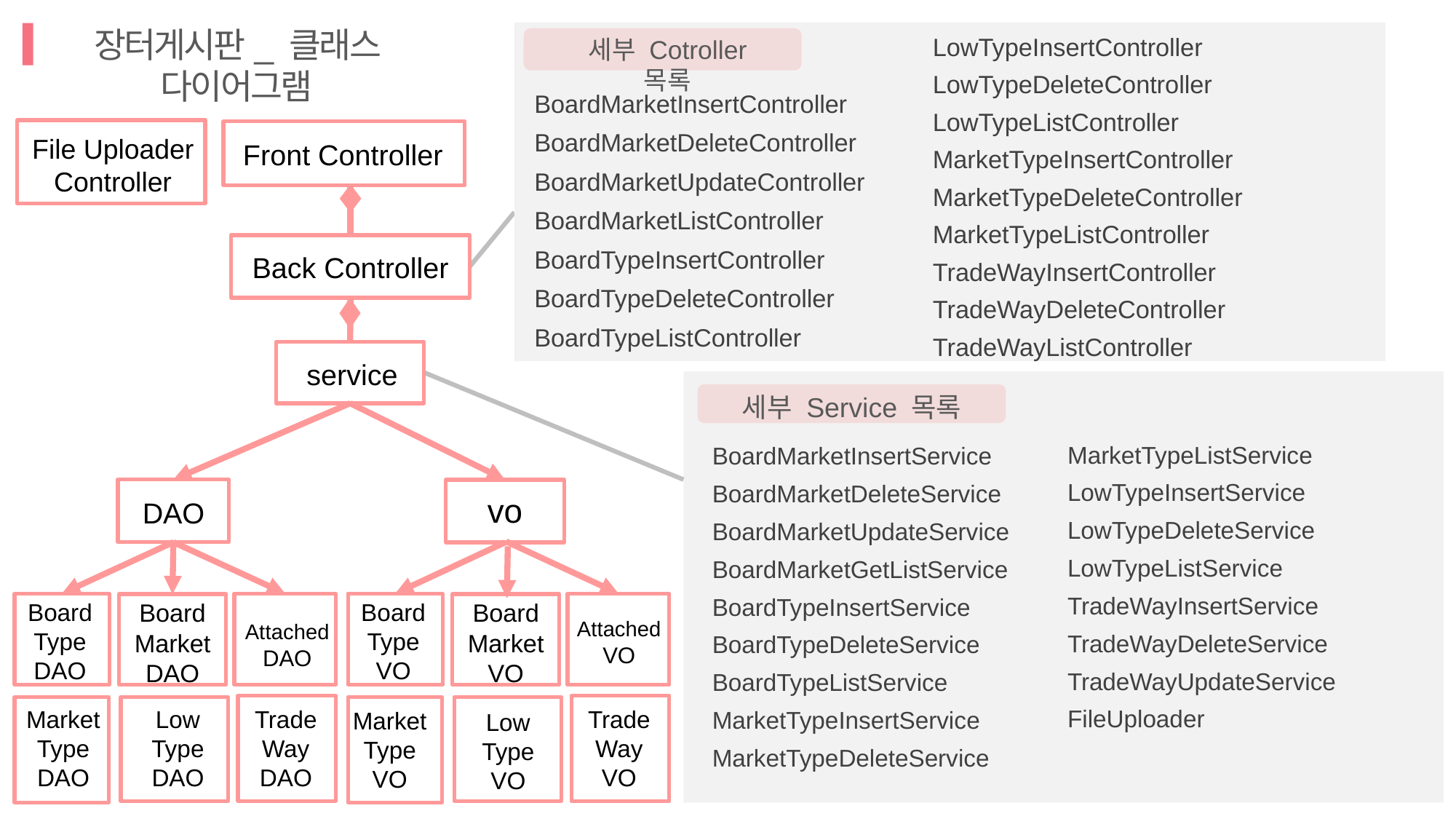

장터게시판_ 클래스 다이어그램
LowTypeInsertController
LowTypeDeleteController
LowTypeListController
MarketTypeInsertController
MarketTypeDeleteController
MarketTypeListController
TradeWayInsertController
TradeWayDeleteController
TradeWayListController

세부 Cotroller 목록
BoardMarketInsertController
BoardMarketDeleteController
BoardMarketUpdateController
BoardMarketListController
BoardTypeInsertController
BoardTypeDeleteController
BoardTypeListController

File Uploader
Controller

Front Controller

Back Controller

service

세부 Service 목록
MarketTypeListService
LowTypeInsertService
LowTypeDeleteService
LowTypeListService
TradeWayInsertService
TradeWayDeleteService
TradeWayUpdateService
FileUploader
BoardMarketInsertService
BoardMarketDeleteService
BoardMarketUpdateService
BoardMarketGetListService
BoardTypeInsertService
BoardTypeDeleteService
BoardTypeListService
MarketTypeInsertService
MarketTypeDeleteService

DAO

vo
Board
Type
DAO

Board
Type
VO

BoardMarket
DAO

BoardMarket
VO

Attached
VO
Attached
DAO

Trade
Way
DAO

Trade
Way
VO

MarketType
DAO

MarketType
VO

Low
Type
DAO

Low
Type
VO